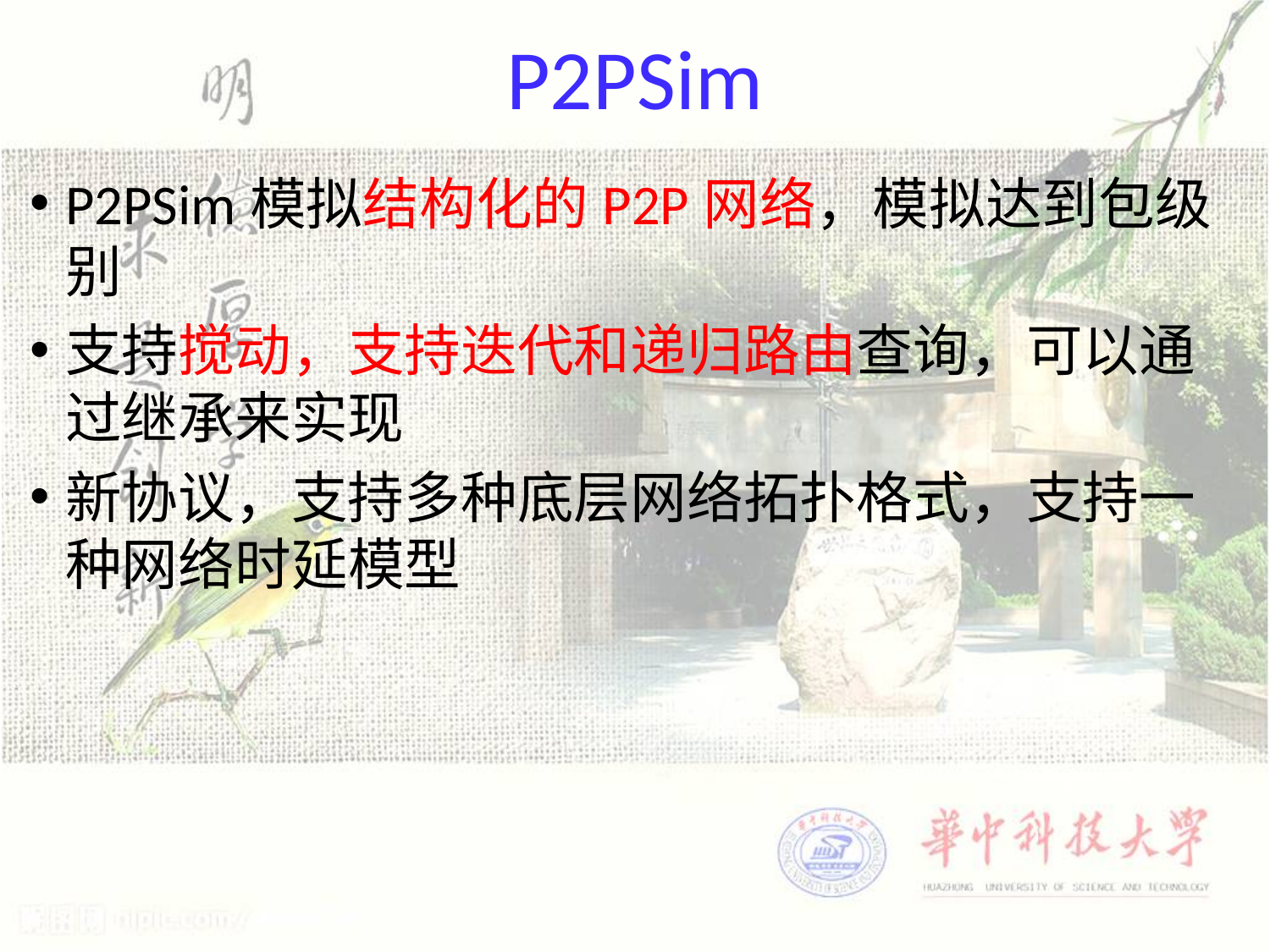

# P2PSim
P2PSim模拟结构化的P2P网络，模拟达到包级别
支持搅动，支持迭代和递归路由查询，可以通过继承来实现
新协议，支持多种底层网络拓扑格式，支持一种网络时延模型